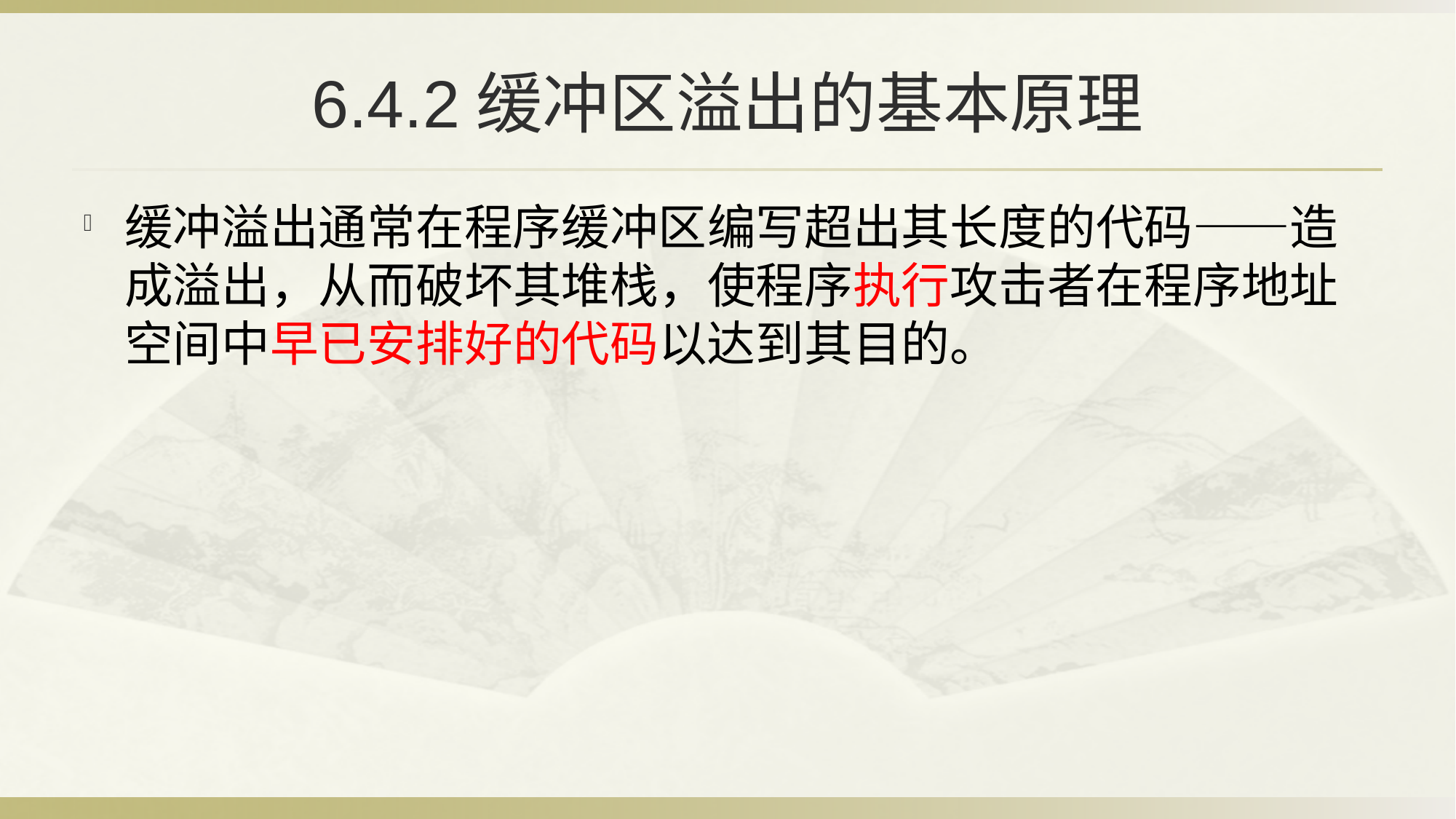

# 6.4.2缓冲区溢出的基本原理
缓冲溢出通常在程序缓冲区编写超出其长度的代码——造成溢出，从而破坏其堆栈，使程序执行攻击者在程序地址空间中早已安排好的代码以达到其目的。